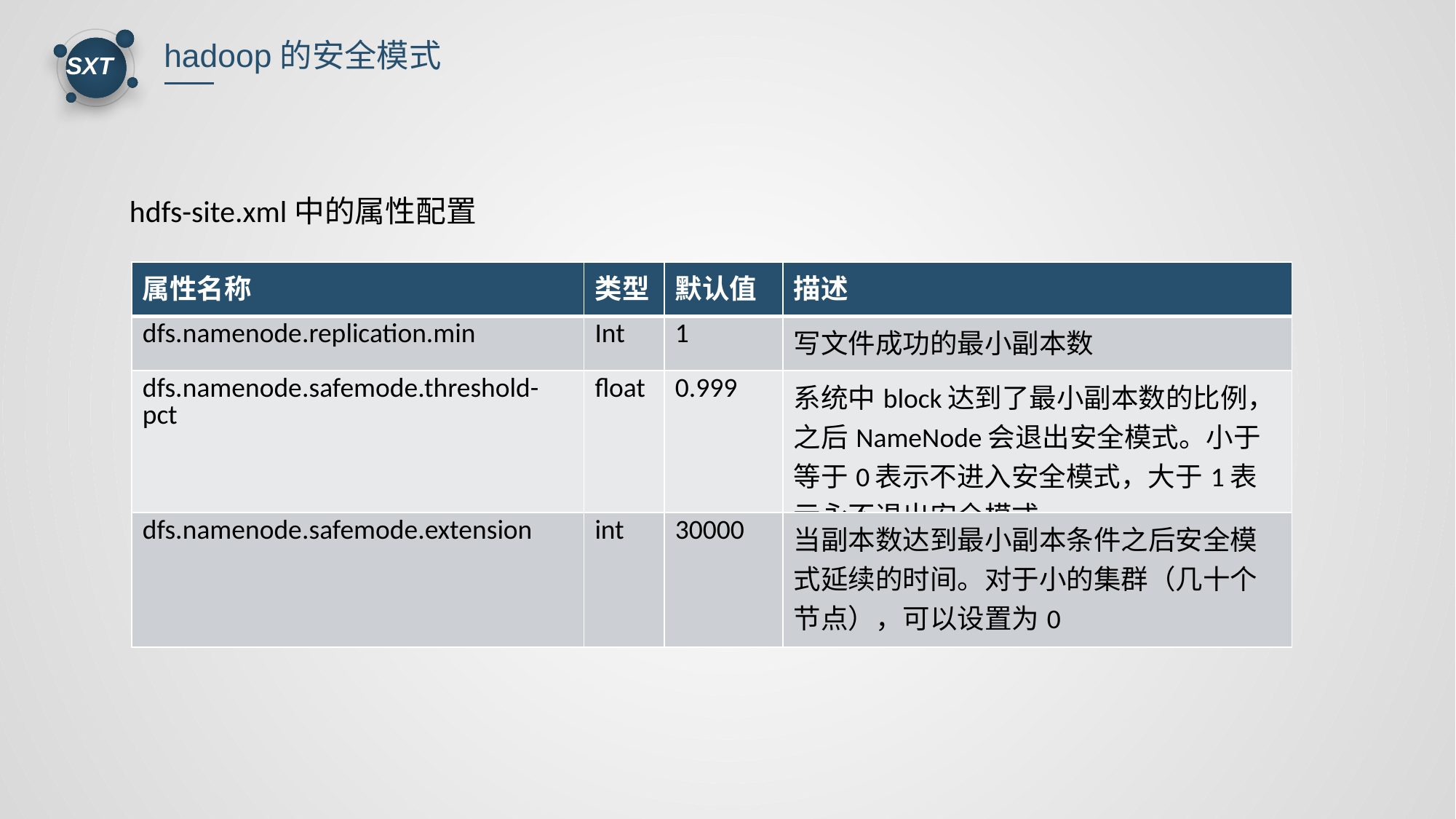

hadoop的安全模式
hdfs-site.xml中的属性配置
| 属性名称 | 类型 | 默认值 | 描述 |
| --- | --- | --- | --- |
| dfs.namenode.replication.min | Int | 1 | 写文件成功的最小副本数 |
| dfs.namenode.safemode.threshold-pct | float | 0.999 | 系统中block达到了最小副本数的比例，之后NameNode会退出安全模式。小于等于0表示不进入安全模式，大于1表示永不退出安全模式 |
| dfs.namenode.safemode.extension | int | 30000 | 当副本数达到最小副本条件之后安全模式延续的时间。对于小的集群（几十个节点），可以设置为0 |